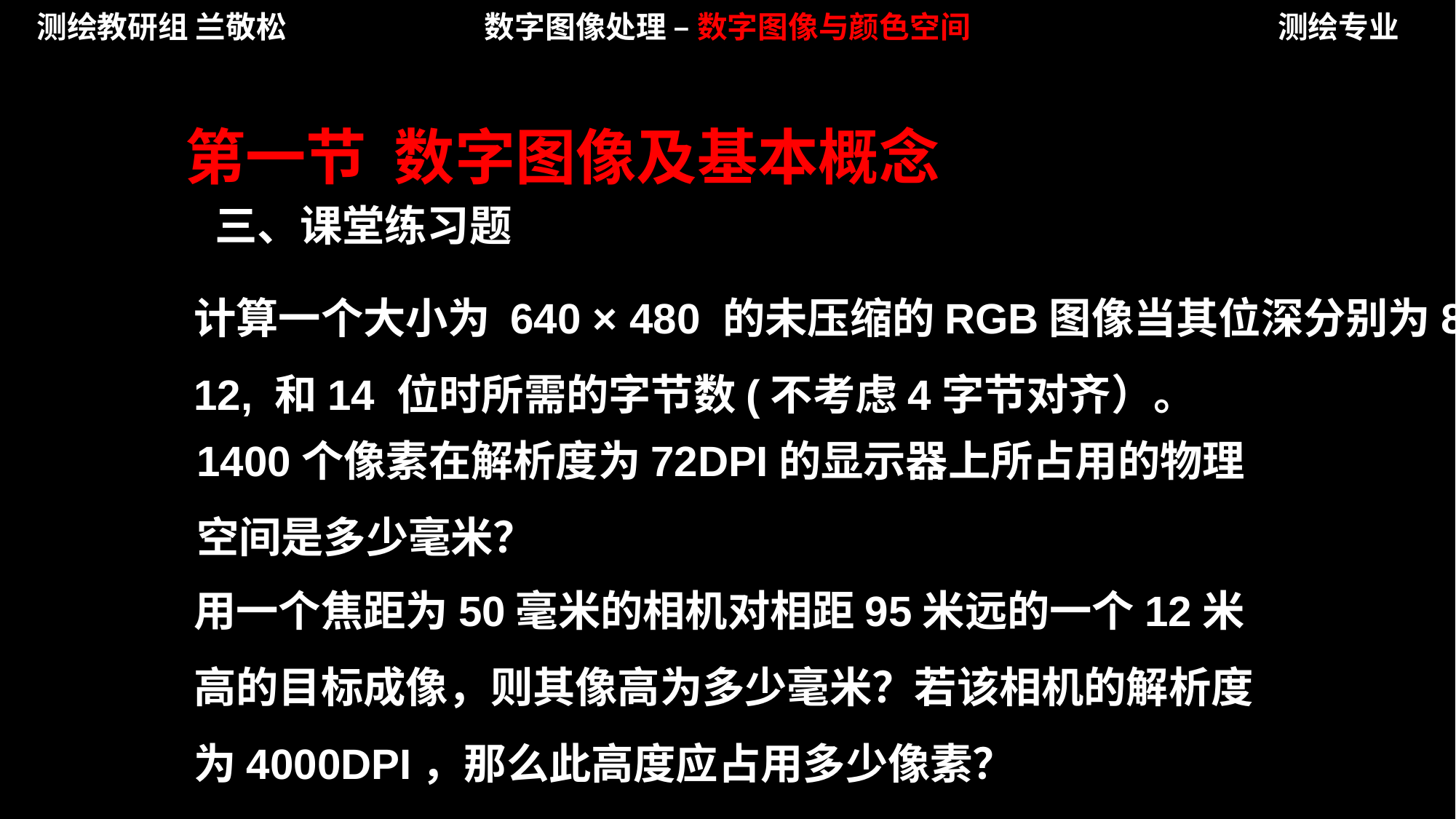

测绘教研组 兰敬松
数字图像处理 – 数字图像与颜色空间
测绘专业
第一节  数字图像及基本概念
三、课堂练习题
计算一个大小为 640 × 480 的未压缩的RGB图像当其位深分别为8, 10, 12, 和14 位时所需的字节数(不考虑4字节对齐）。
1400个像素在解析度为72DPI的显示器上所占用的物理空间是多少毫米？
用一个焦距为50毫米的相机对相距95米远的一个12米高的目标成像，则其像高为多少毫米？若该相机的解析度为4000DPI，那么此高度应占用多少像素？